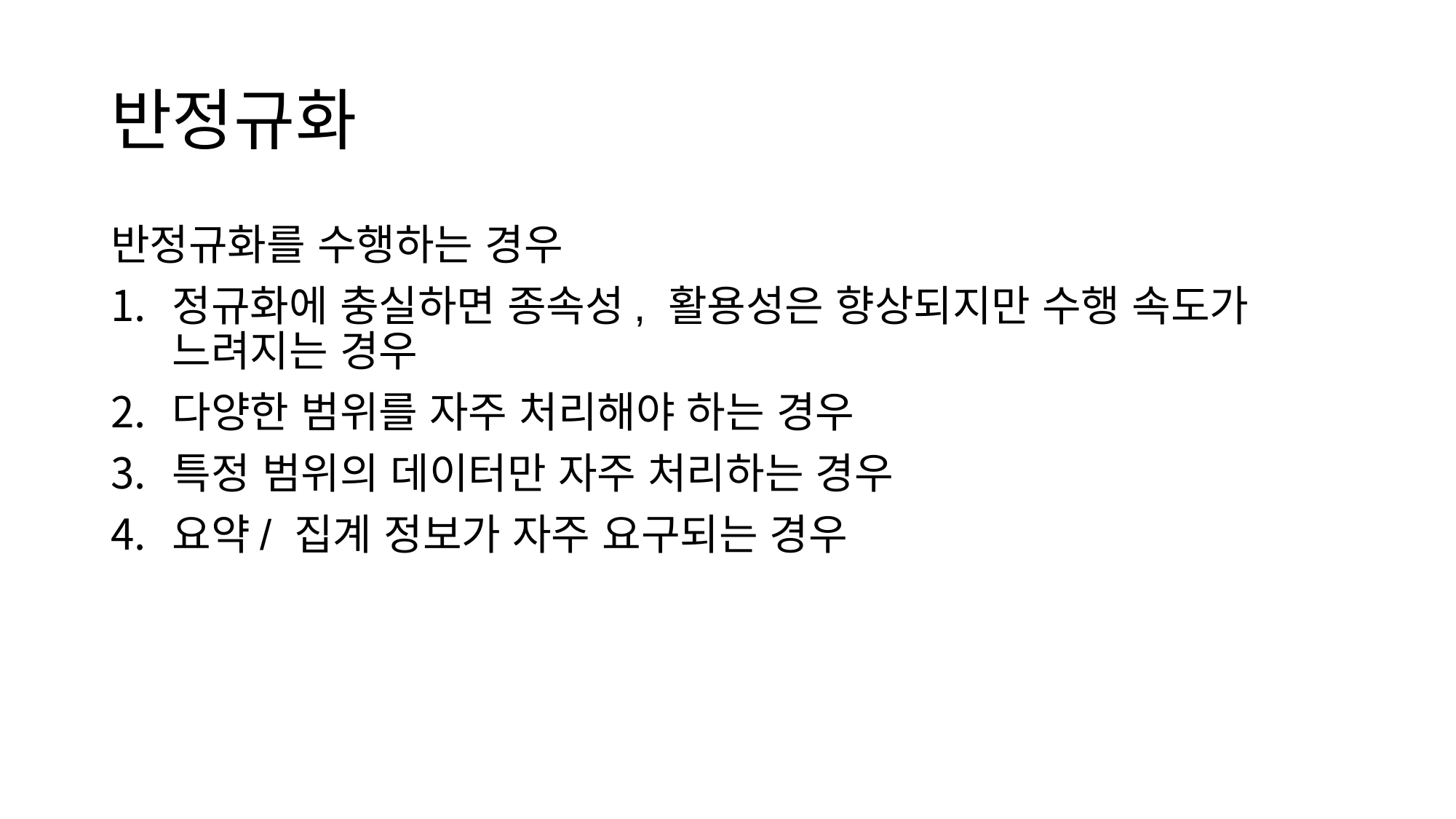

# 반정규화
반정규화를 수행하는 경우
정규화에 충실하면 종속성, 활용성은 향상되지만 수행 속도가 느려지는 경우
다양한 범위를 자주 처리해야 하는 경우
특정 범위의 데이터만 자주 처리하는 경우
요약/ 집계 정보가 자주 요구되는 경우